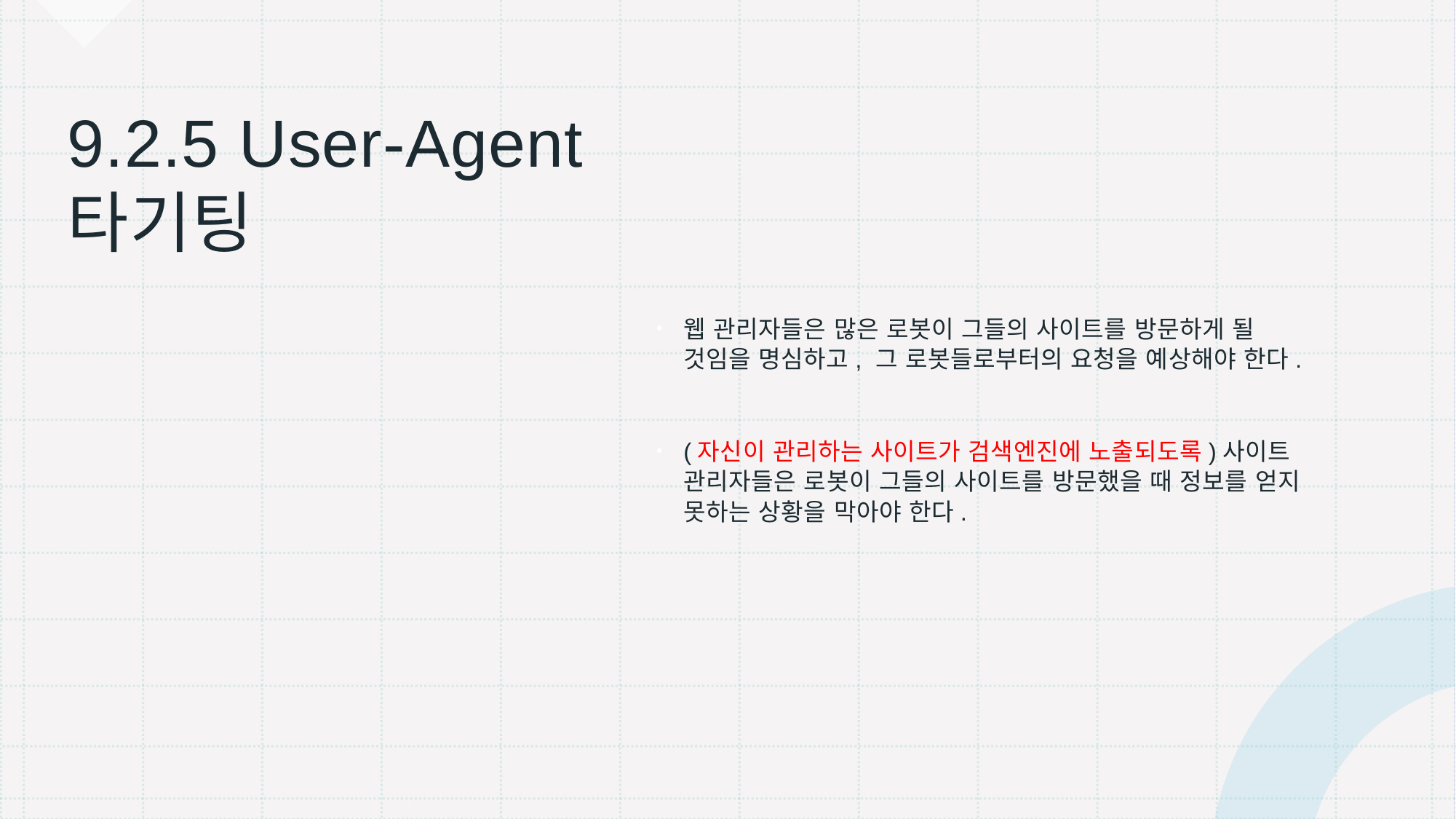

웹 관리자들은 많은 로봇이 그들의 사이트를 방문하게 될 것임을 명심하고, 그 로봇들로부터의 요청을 예상해야 한다.

(자신이 관리하는 사이트가 검색엔진에 노출되도록)사이트 관리자들은 로봇이 그들의 사이트를 방문했을 때 정보를 얻지 못하는 상황을 막아야 한다.
# 9.2.5 User-Agent 타기팅